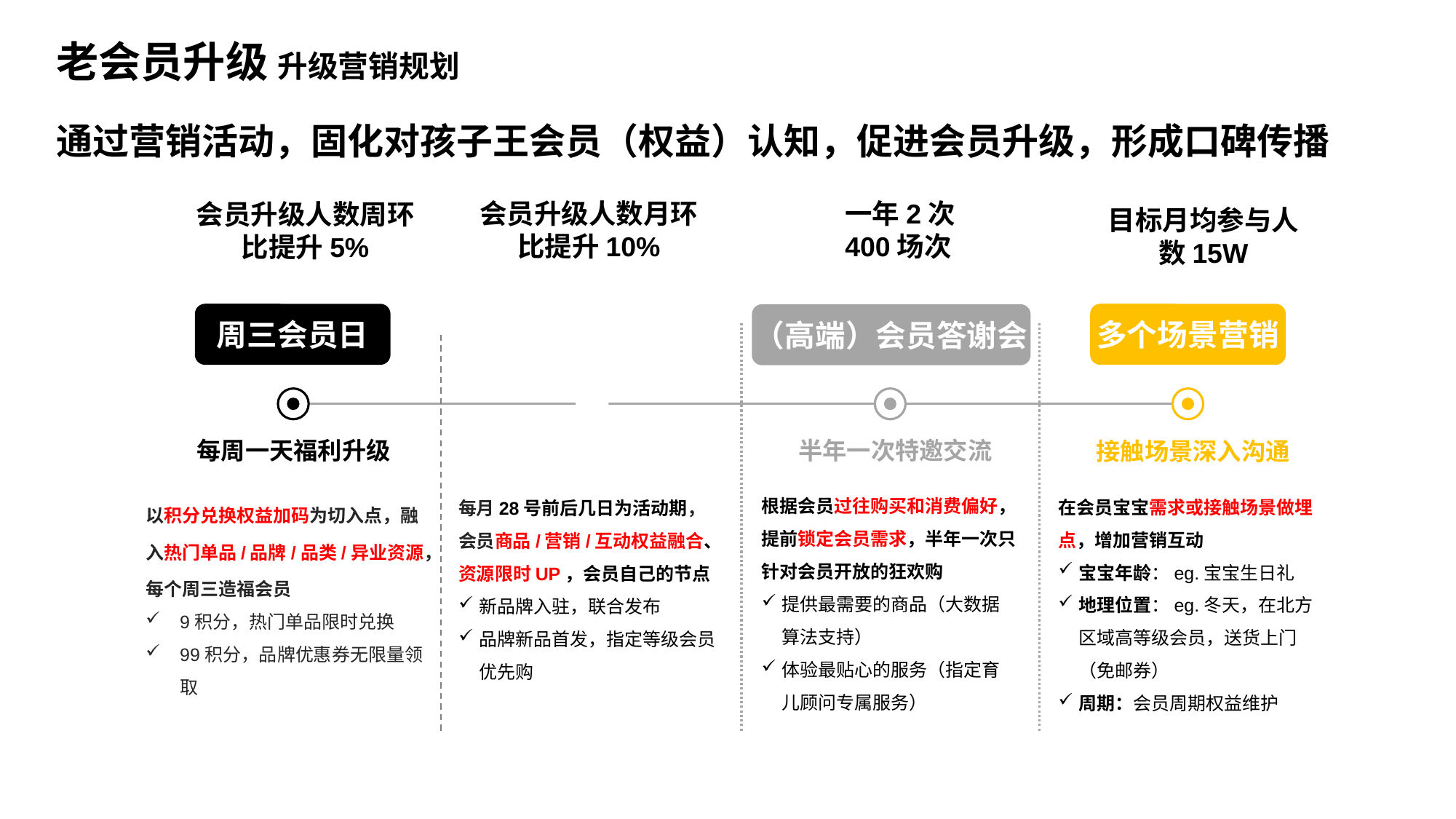

老会员升级 升级营销规划
通过营销活动，固化对孩子王会员（权益）认知，促进会员升级，形成口碑传播
会员升级人数月环比提升10%
一年2次
400场次
会员升级人数周环比提升5%
目标月均参与人数15W
周三会员日
28会员周
多个场景营销
（高端）会员答谢会

半年一次特邀交流
每周一天福利升级

每月一场权益放送

接触场景深入沟通

根据会员过往购买和消费偏好，提前锁定会员需求，半年一次只针对会员开放的狂欢购
提供最需要的商品（大数据算法支持）
体验最贴心的服务（指定育儿顾问专属服务）
在会员宝宝需求或接触场景做埋点，增加营销互动
宝宝年龄：eg.宝宝生日礼
地理位置：eg.冬天，在北方区域高等级会员，送货上门（免邮券）
周期：会员周期权益维护
每月28号前后几日为活动期，会员商品/营销/互动权益融合、资源限时UP，会员自己的节点
新品牌入驻，联合发布
品牌新品首发，指定等级会员优先购
以积分兑换权益加码为切入点，融入热门单品/品牌/品类/异业资源，每个周三造福会员
9积分，热门单品限时兑换
99积分，品牌优惠券无限量领取